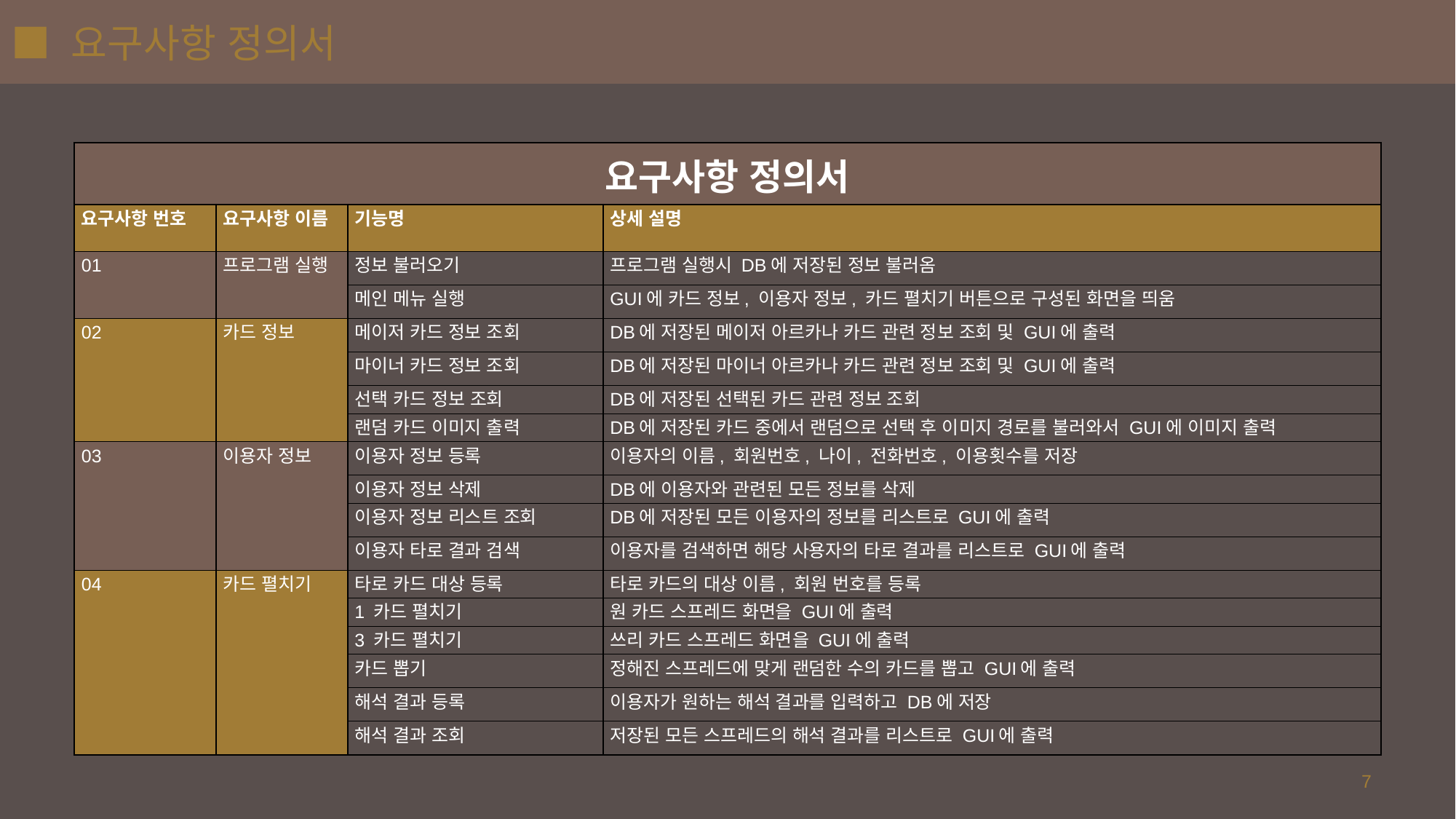

# ■ 요구사항 정의서
| 요구사항 정의서 |  |  |  |
| --- | --- | --- | --- |
| 요구사항 번호 | 요구사항 이름 | 기능명 | 상세 설명 |
| 01 | 프로그램 실행 | 정보 불러오기 | 프로그램 실행시 DB에 저장된 정보 불러옴 |
|  |  | 메인 메뉴 실행 | GUI에 카드 정보, 이용자 정보, 카드 펼치기 버튼으로 구성된 화면을 띄움 |
| 02 | 카드 정보 | 메이저 카드 정보 조회 | DB에 저장된 메이저 아르카나 카드 관련 정보 조회 및 GUI에 출력 |
|  |  | 마이너 카드 정보 조회 | DB에 저장된 마이너 아르카나 카드 관련 정보 조회 및 GUI에 출력 |
|  |  | 선택 카드 정보 조회 | DB에 저장된 선택된 카드 관련 정보 조회 |
|  |  | 랜덤 카드 이미지 출력 | DB에 저장된 카드 중에서 랜덤으로 선택 후 이미지 경로를 불러와서 GUI에 이미지 출력 |
| 03 | 이용자 정보 | 이용자 정보 등록 | 이용자의 이름, 회원번호, 나이, 전화번호, 이용횟수를 저장 |
|  |  | 이용자 정보 삭제 | DB에 이용자와 관련된 모든 정보를 삭제 |
|  |  | 이용자 정보 리스트 조회 | DB에 저장된 모든 이용자의 정보를 리스트로 GUI에 출력 |
|  |  | 이용자 타로 결과 검색 | 이용자를 검색하면 해당 사용자의 타로 결과를 리스트로 GUI에 출력 |
| 04 | 카드 펼치기 | 타로 카드 대상 등록 | 타로 카드의 대상 이름, 회원 번호를 등록 |
|  |  | 1 카드 펼치기 | 원 카드 스프레드 화면을 GUI에 출력 |
|  |  | 3 카드 펼치기 | 쓰리 카드 스프레드 화면을 GUI에 출력 |
|  |  | 카드 뽑기 | 정해진 스프레드에 맞게 랜덤한 수의 카드를 뽑고 GUI에 출력 |
|  |  | 해석 결과 등록 | 이용자가 원하는 해석 결과를 입력하고 DB에 저장 |
|  |  | 해석 결과 조회 | 저장된 모든 스프레드의 해석 결과를 리스트로 GUI에 출력 |
7